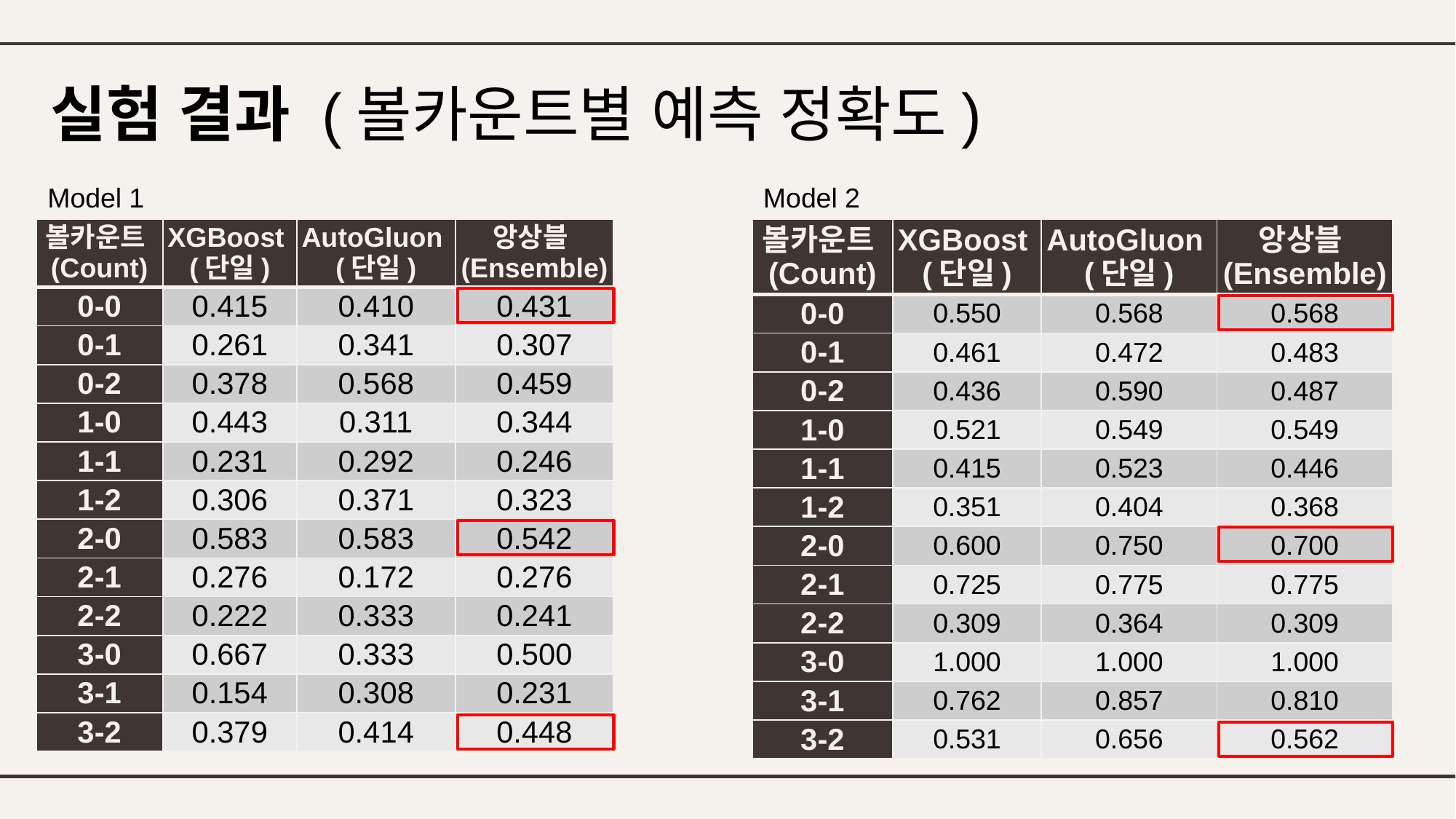

# 실험 결과 (볼카운트별 예측 정확도)
Model 1
Model 2
| 볼카운트 (Count) | XGBoost (단일) | AutoGluon (단일) | 앙상블 (Ensemble) |
| --- | --- | --- | --- |
| 0-0 | 0.415 | 0.410 | 0.431 |
| 0-1 | 0.261 | 0.341 | 0.307 |
| 0-2 | 0.378 | 0.568 | 0.459 |
| 1-0 | 0.443 | 0.311 | 0.344 |
| 1-1 | 0.231 | 0.292 | 0.246 |
| 1-2 | 0.306 | 0.371 | 0.323 |
| 2-0 | 0.583 | 0.583 | 0.542 |
| 2-1 | 0.276 | 0.172 | 0.276 |
| 2-2 | 0.222 | 0.333 | 0.241 |
| 3-0 | 0.667 | 0.333 | 0.500 |
| 3-1 | 0.154 | 0.308 | 0.231 |
| 3-2 | 0.379 | 0.414 | 0.448 |
| 볼카운트 (Count) | XGBoost (단일) | AutoGluon (단일) | 앙상블 (Ensemble) |
| --- | --- | --- | --- |
| 0-0 | 0.550 | 0.568 | 0.568 |
| 0-1 | 0.461 | 0.472 | 0.483 |
| 0-2 | 0.436 | 0.590 | 0.487 |
| 1-0 | 0.521 | 0.549 | 0.549 |
| 1-1 | 0.415 | 0.523 | 0.446 |
| 1-2 | 0.351 | 0.404 | 0.368 |
| 2-0 | 0.600 | 0.750 | 0.700 |
| 2-1 | 0.725 | 0.775 | 0.775 |
| 2-2 | 0.309 | 0.364 | 0.309 |
| 3-0 | 1.000 | 1.000 | 1.000 |
| 3-1 | 0.762 | 0.857 | 0.810 |
| 3-2 | 0.531 | 0.656 | 0.562 |